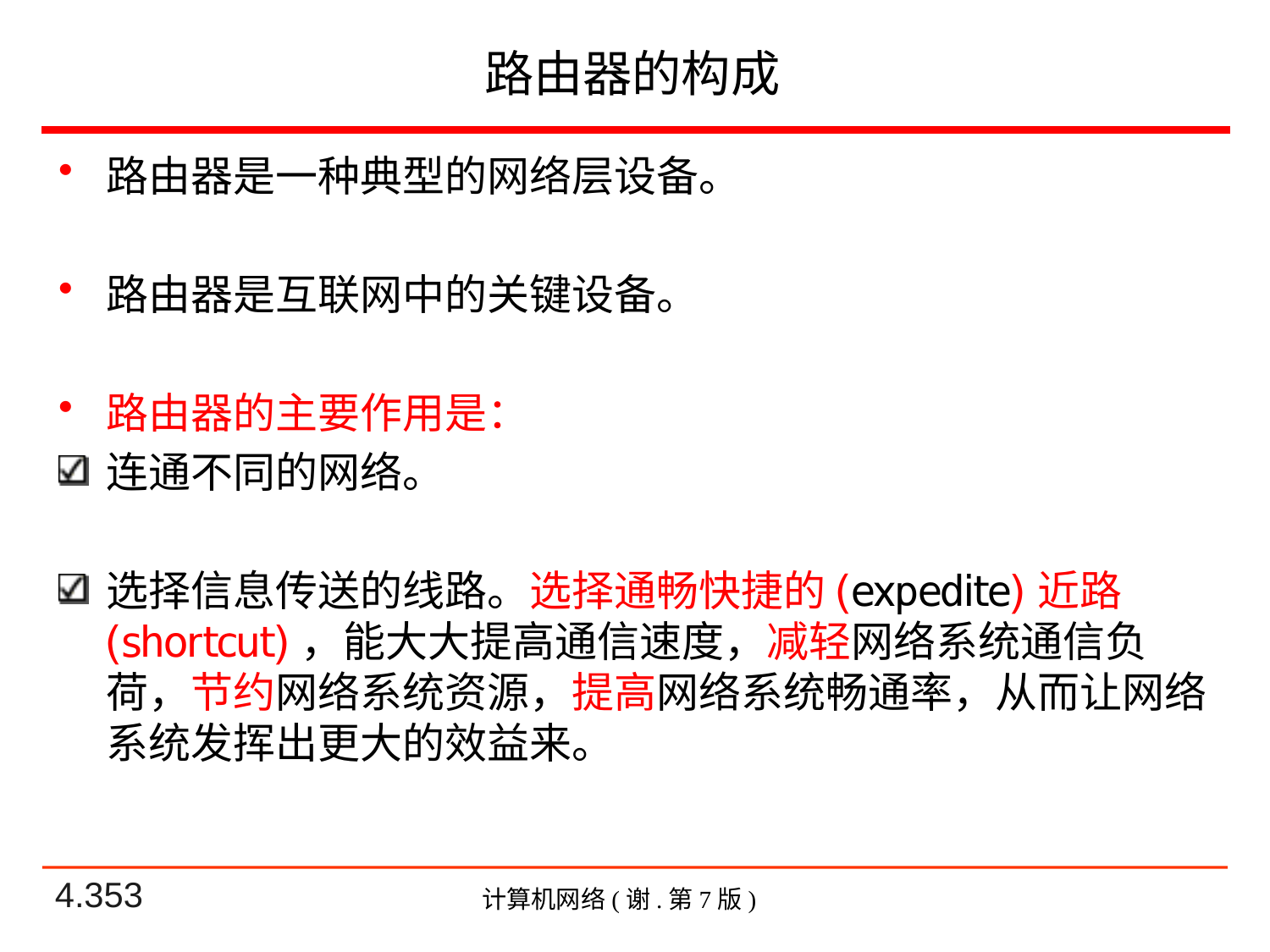

# 路由器的构成
路由器是一种典型的网络层设备。

路由器是互联网中的关键设备。

路由器的主要作用是：
连通不同的网络。

选择信息传送的线路。选择通畅快捷的(expedite)近路 (shortcut)，能大大提高通信速度，减轻网络系统通信负荷，节约网络系统资源，提高网络系统畅通率，从而让网络系统发挥出更大的效益来。